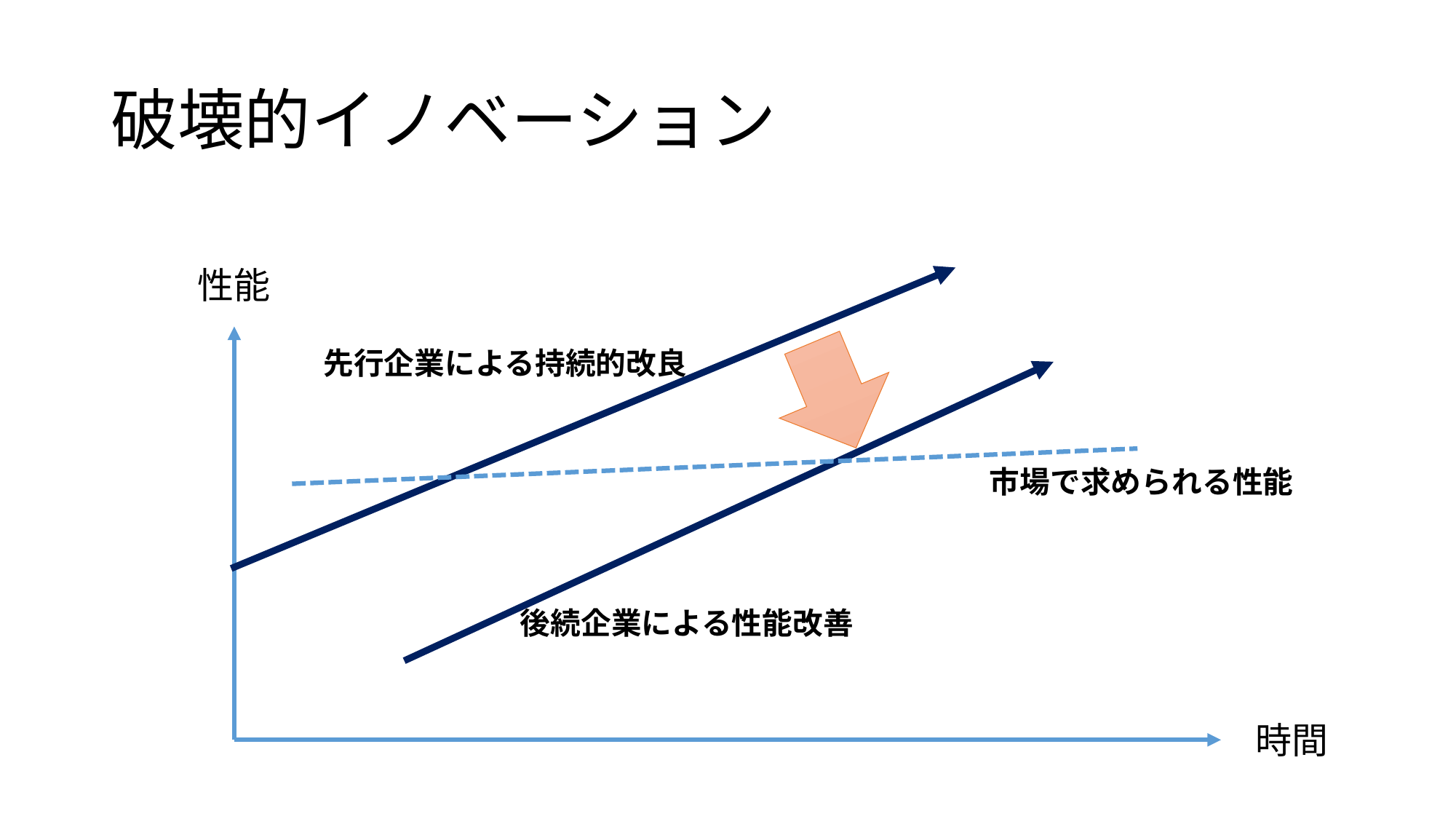

# 破壊的イノベーション
性能

先行企業による持続的改良
市場で求められる性能
後続企業による性能改善
時間